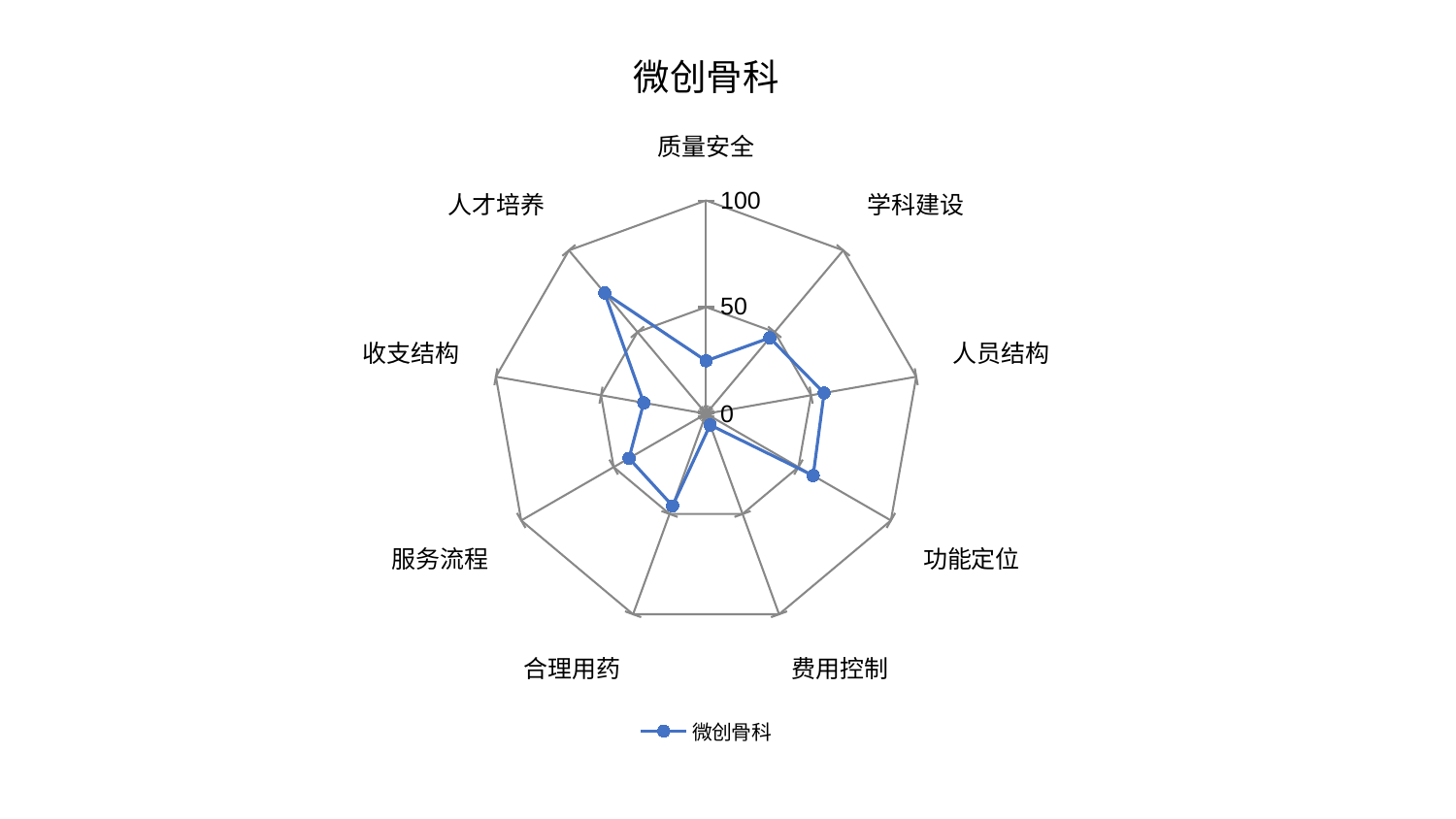

### Chart: 微创骨科

| Category | 微创骨科 |
|---|---|
| 质量安全 | 24.81664914979516 |
| 学科建设 | 46.47686600141418 |
| 人员结构 | 56.16133316482582 |
| 功能定位 | 57.96872910782233 |
| 费用控制 | 5.602484168583912 |
| 合理用药 | 45.91469815451747 |
| 服务流程 | 41.71401336388867 |
| 收支结构 | 29.658668557952186 |
| 人才培养 | 73.95547818902116 |
134